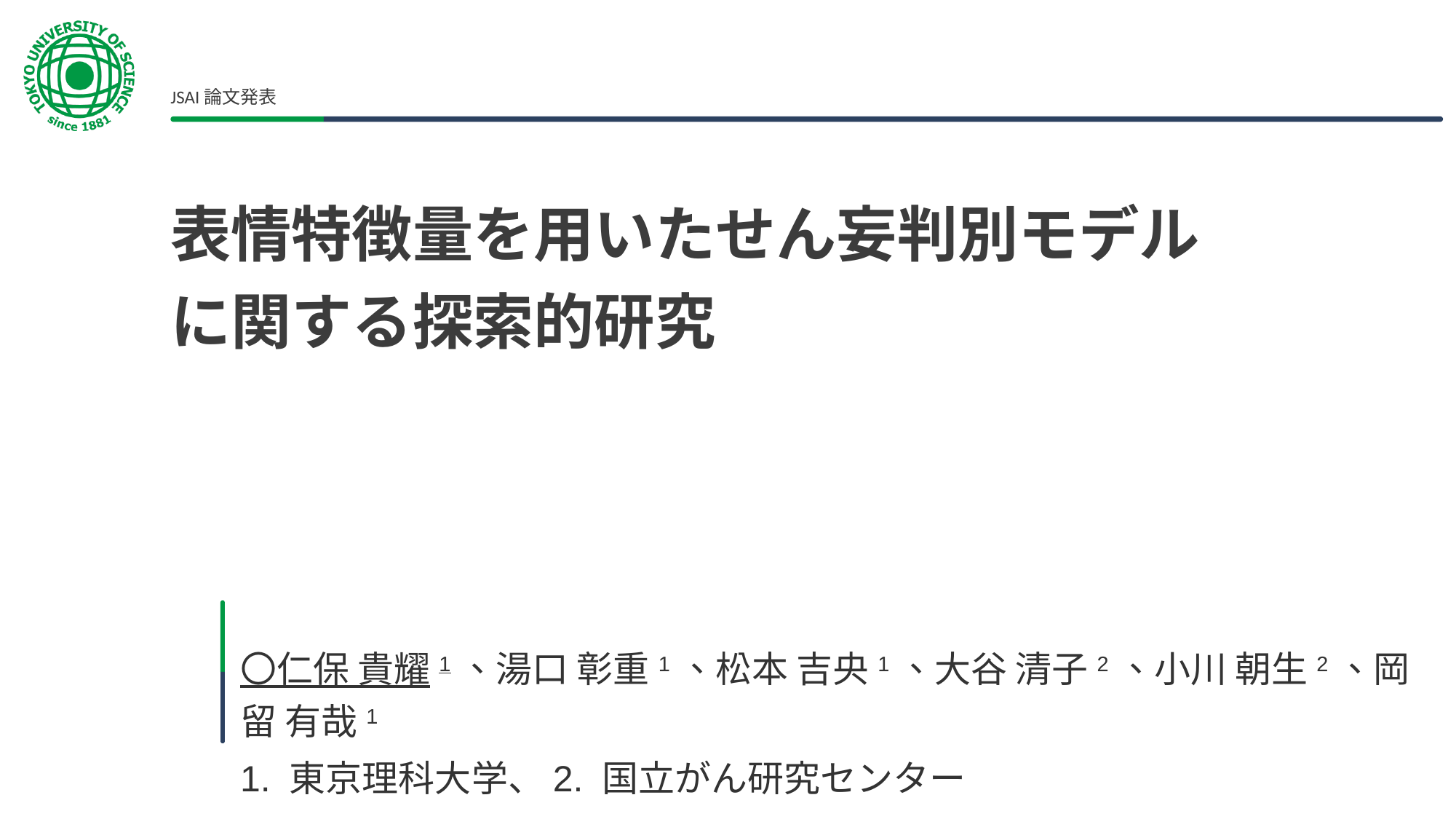

JSAI論文発表
# 表情特徴量を用いたせん妄判別モデルに関する探索的研究
〇仁保 貴耀1、湯口 彰重1、松本 吉央1、大谷 清子2、小川 朝生2、岡留 有哉1
1. 東京理科大学、2. 国立がん研究センター